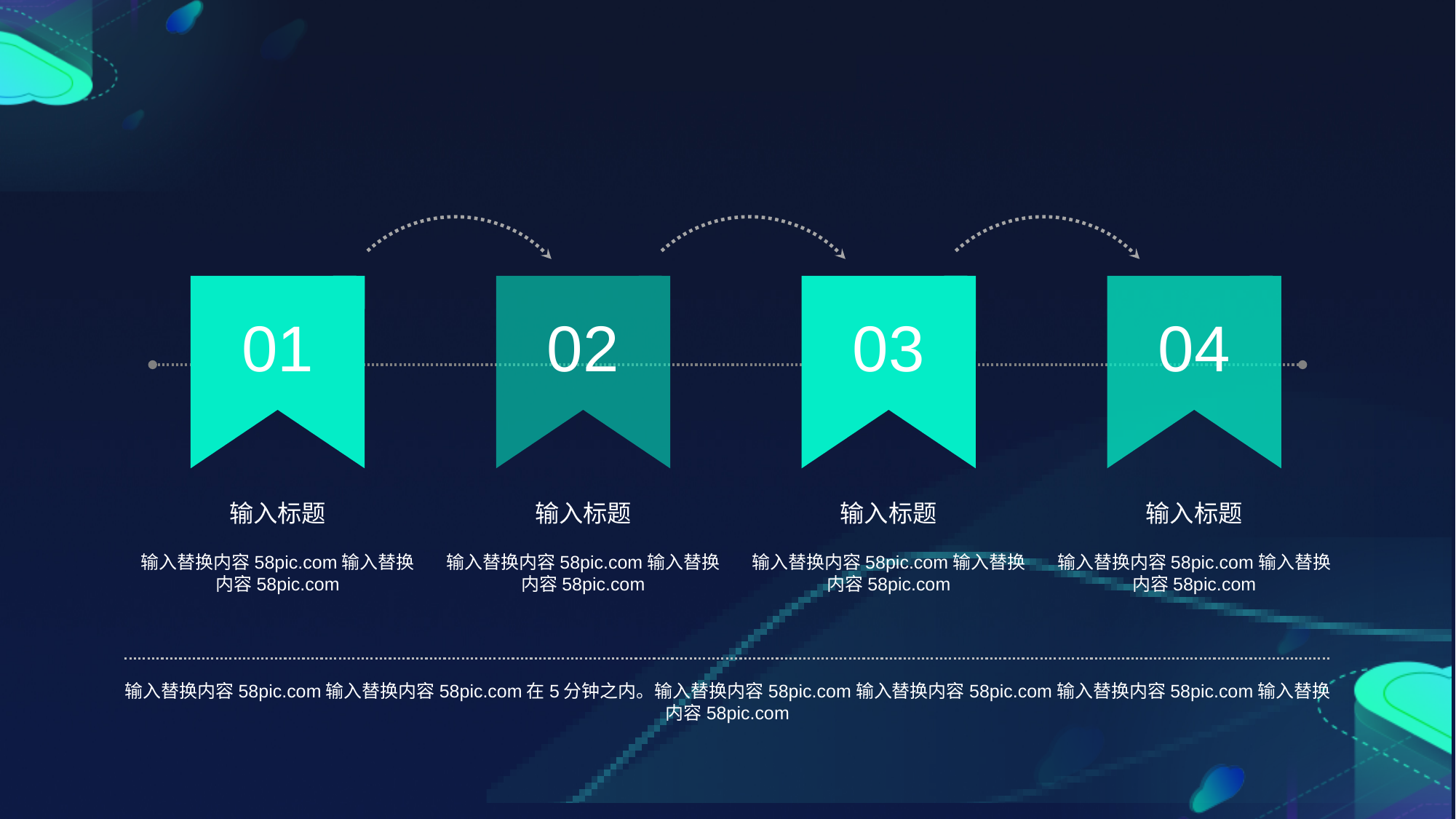

04

01

02

03
输入标题
输入替换内容58pic.com输入替换内容58pic.com
输入标题
输入替换内容58pic.com输入替换内容58pic.com
输入标题
输入替换内容58pic.com输入替换内容58pic.com
输入标题
输入替换内容58pic.com输入替换内容58pic.com
输入替换内容58pic.com输入替换内容58pic.com在5分钟之内。输入替换内容58pic.com输入替换内容58pic.com输入替换内容58pic.com输入替换内容58pic.com